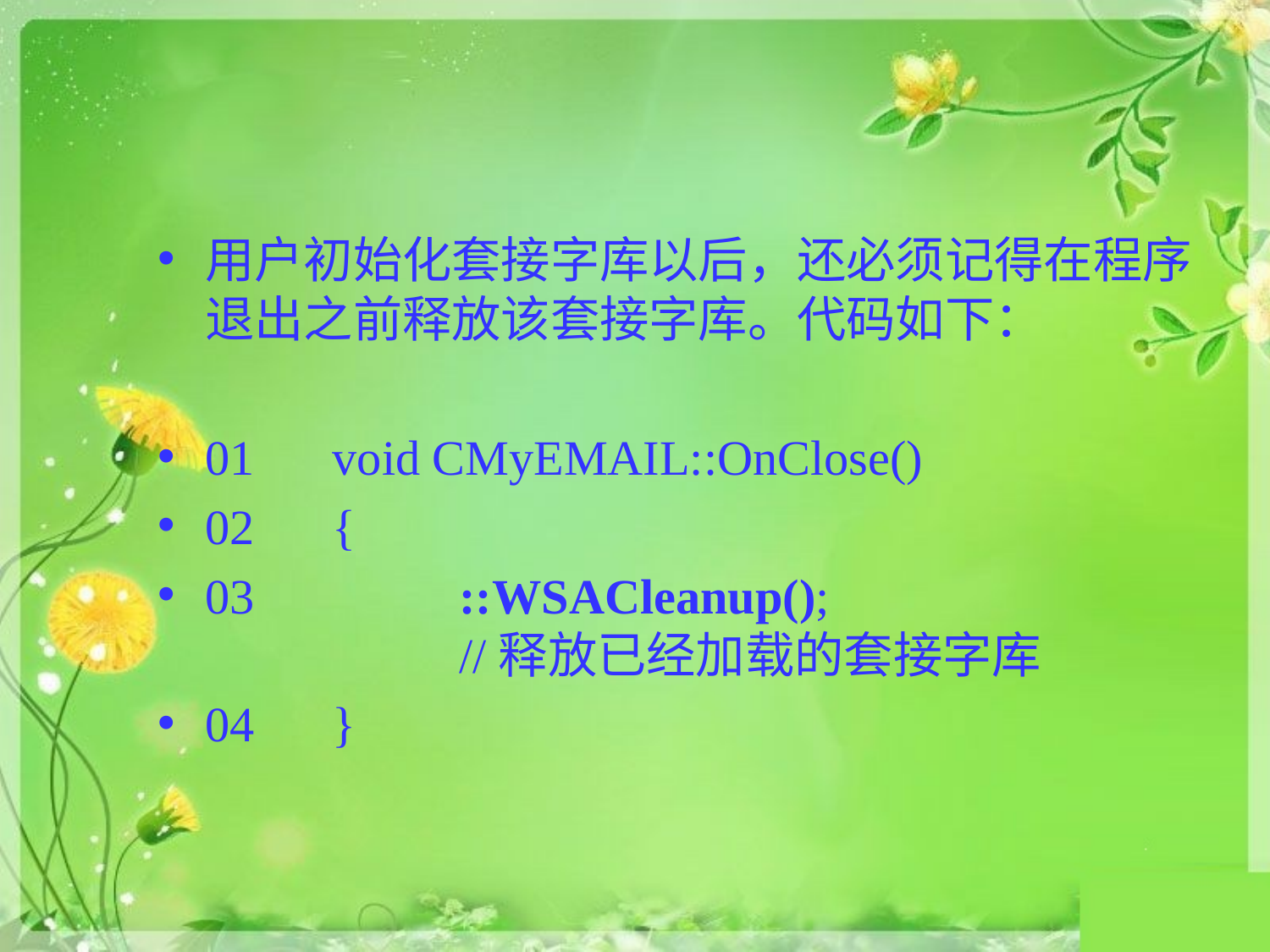

#
用户初始化套接字库以后，还必须记得在程序退出之前释放该套接字库。代码如下：

01	void CMyEMAIL::OnClose()
02	{
03		::WSACleanup();					//释放已经加载的套接字库
04	}